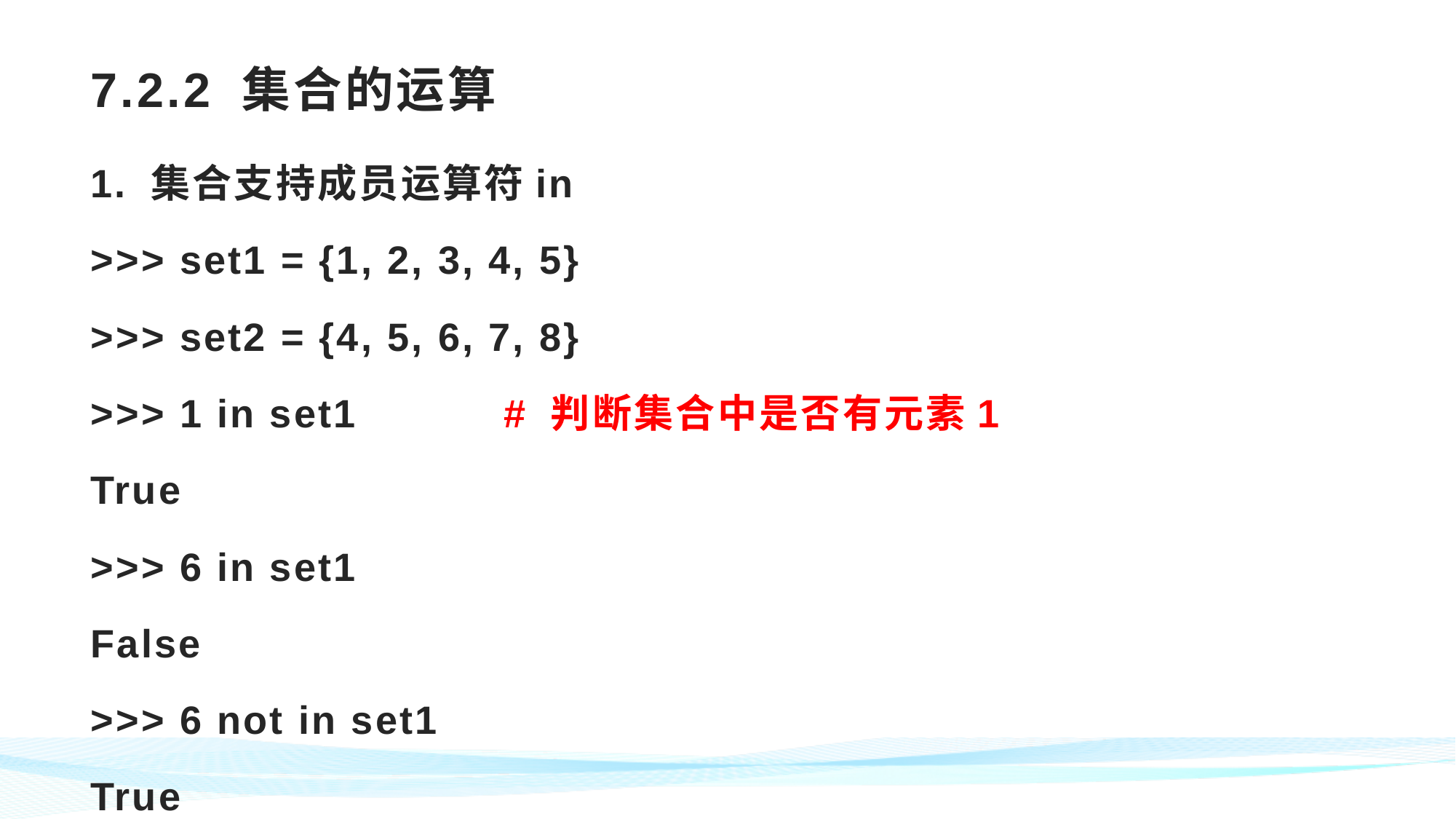

# 7.2.2 集合的运算
1. 集合支持成员运算符in
>>> set1 = {1, 2, 3, 4, 5}
>>> set2 = {4, 5, 6, 7, 8}
>>> 1 in set1           # 判断集合中是否有元素1
True
>>> 6 in set1
False
>>> 6 not in set1
True
65